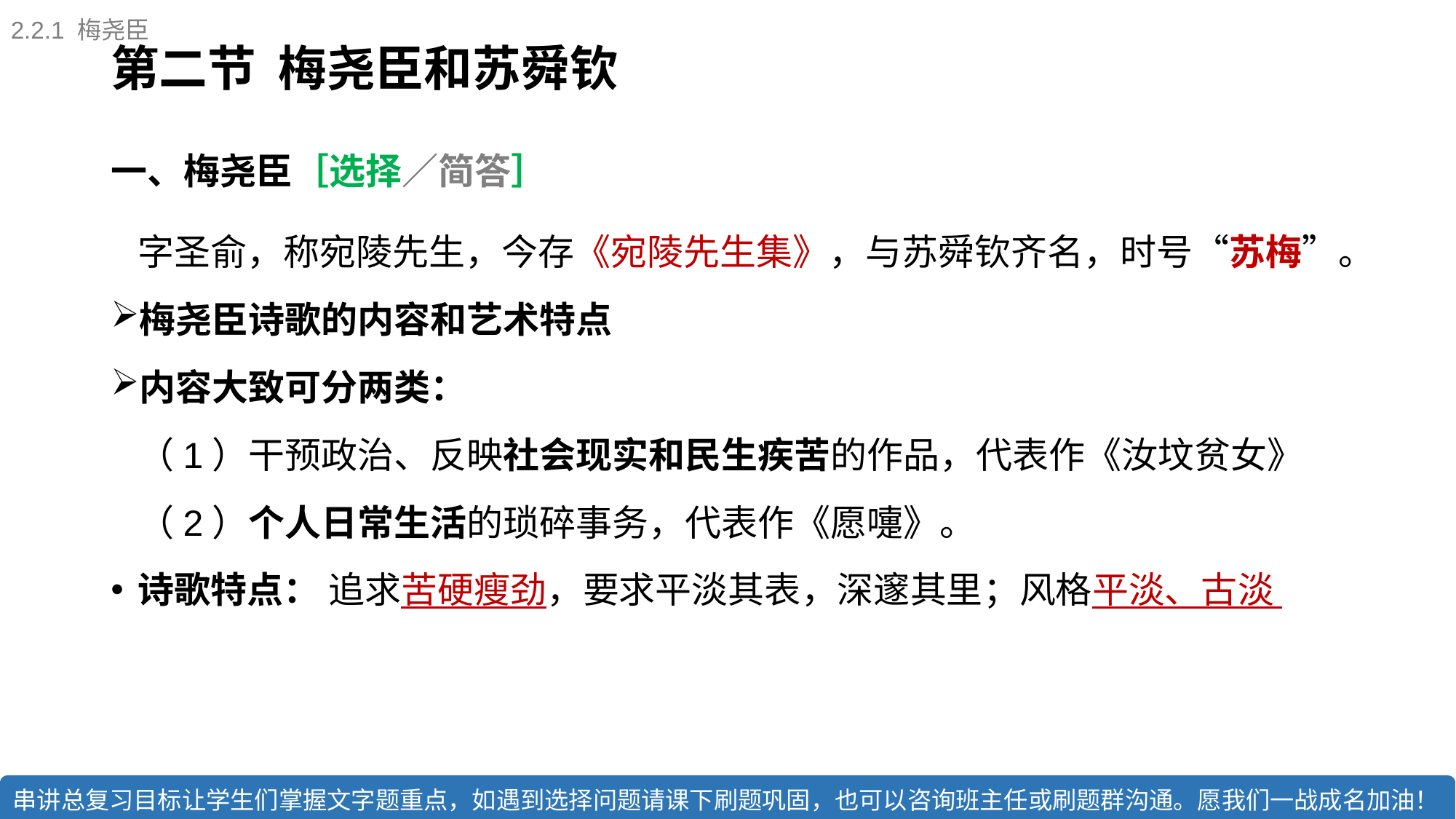

2.2.1 梅尧臣
# 第二节  梅尧臣和苏舜钦
一、梅尧臣［选择／简答］
字圣俞，称宛陵先生，今存《宛陵先生集》，与苏舜钦齐名，时号“苏梅”。
梅尧臣诗歌的内容和艺术特点
内容大致可分两类：
（1）干预政治、反映社会现实和民生疾苦的作品，代表作《汝坟贫女》
（2）个人日常生活的琐碎事务，代表作《愿嚏》。
诗歌特点： 追求苦硬瘦劲，要求平淡其表，深邃其里；风格平淡、古淡